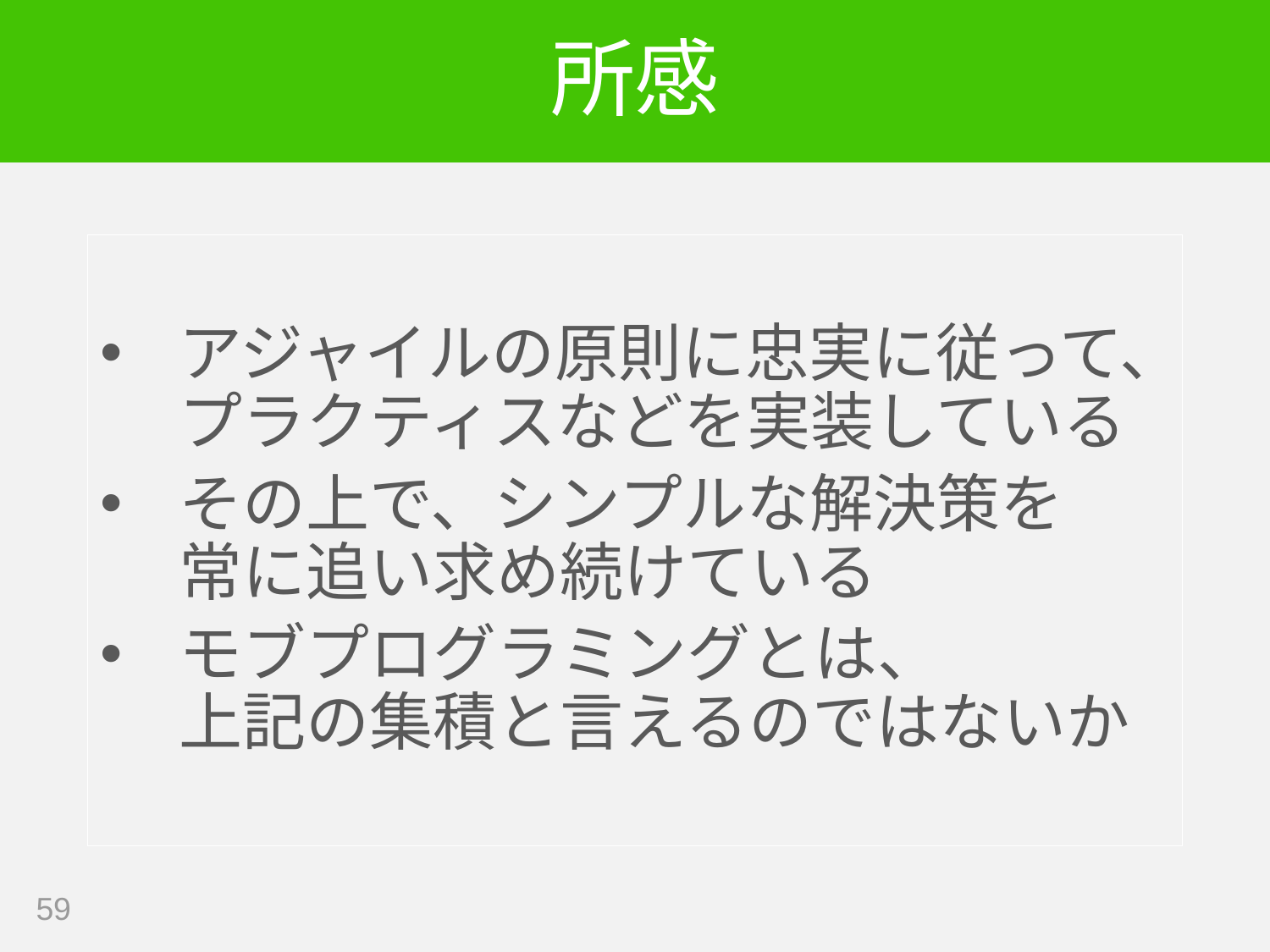

# 所感
アジャイルの原則に忠実に従って、プラクティスなどを実装している
その上で、シンプルな解決策を
常に追い求め続けている
モブプログラミングとは、
上記の集積と言えるのではないか
59